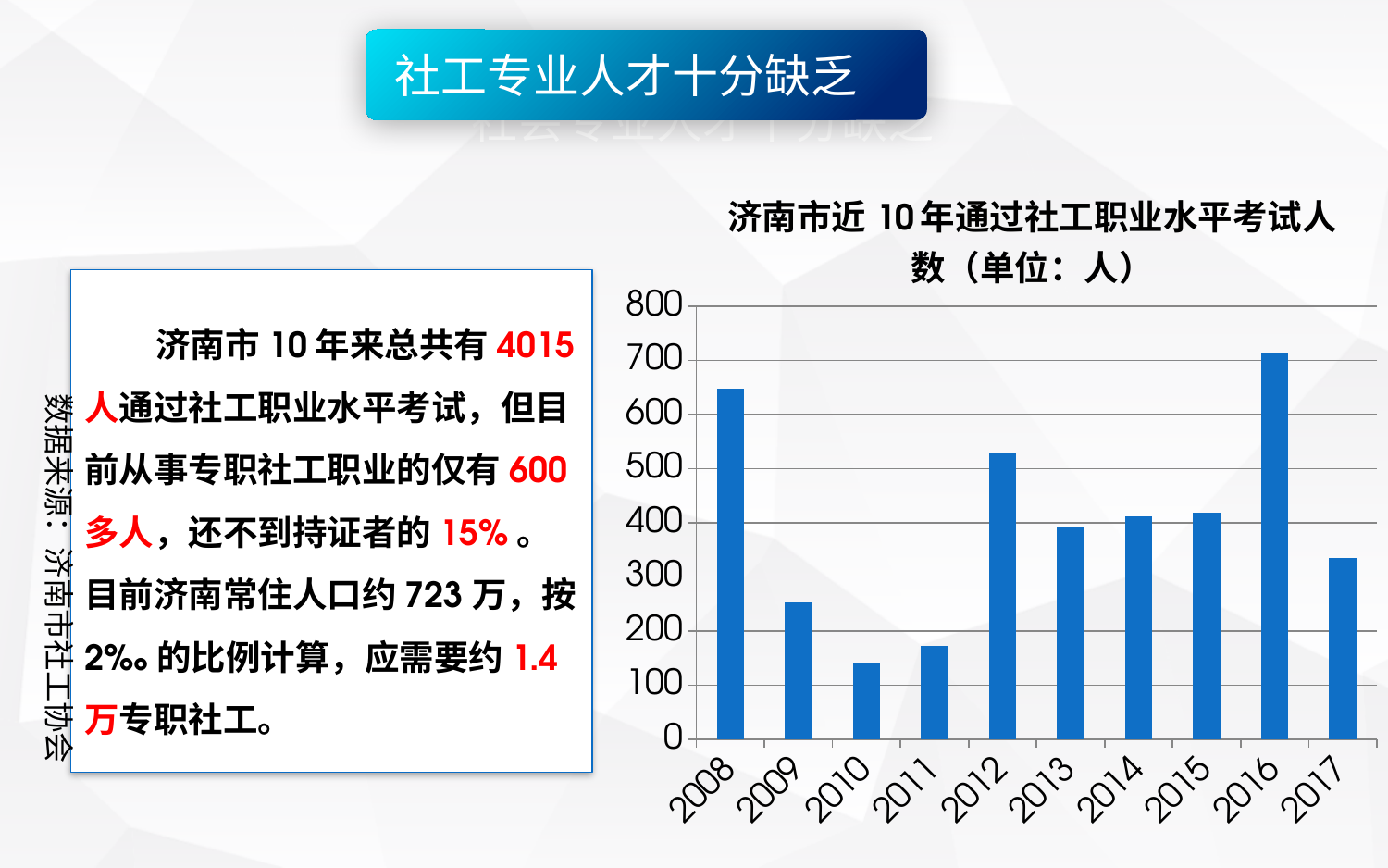

社工专业人才十分缺乏
社会专业人才十分缺乏

### Chart: 济南市近10年通过社工职业水平考试人数（单位：人）

| Category | 济南市近9年通过社工职业水平考试人数（单位：人） |
|---|---|
| 2008 | 648.0 |
| 2009 | 253.0 |
| 2010 | 142.0 |
| 2011 | 173.0 |
| 2012 | 529.0 |
| 2013 | 391.0 |
| 2014 | 412.0 |
| 2015 | 419.0 |
| 2016 | 713.0 |
| 2017 | 335.0 |
        济南市10年来总共有4015人通过社工职业水平考试，但目前从事专职社工职业的仅有600多人，还不到持证者的15%。目前济南常住人口约723万，按2‰的比例计算，应需要约1.4万专职社工。
数据来源：济南市社工协会